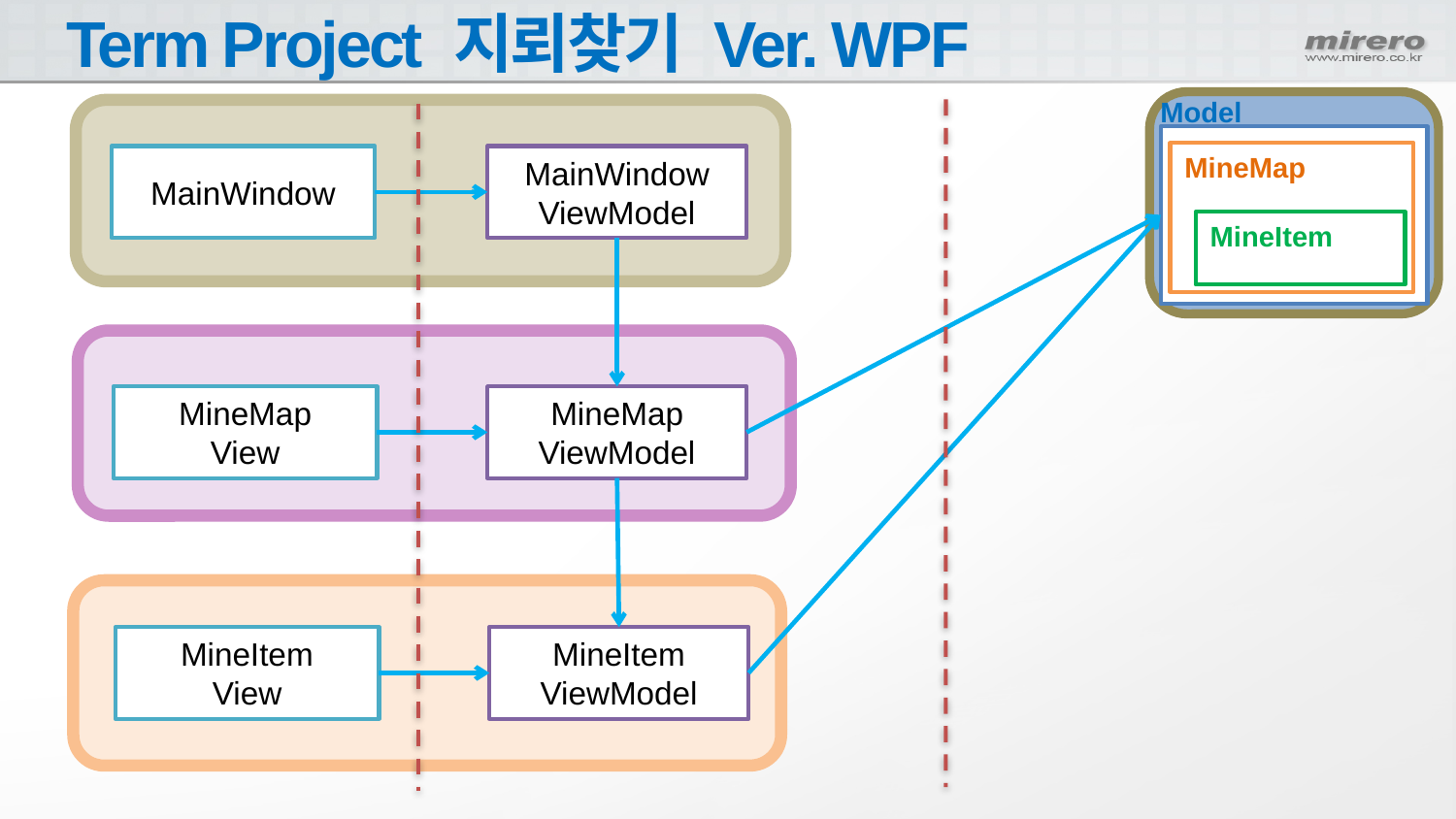

# Term Project 지뢰찾기 Ver. WPF

Model

MineMap

MainWindow
MainWindow
ViewModel
MineItem

MineMap
ViewModel
MineMap
View
MineItem
View
MineItem
ViewModel